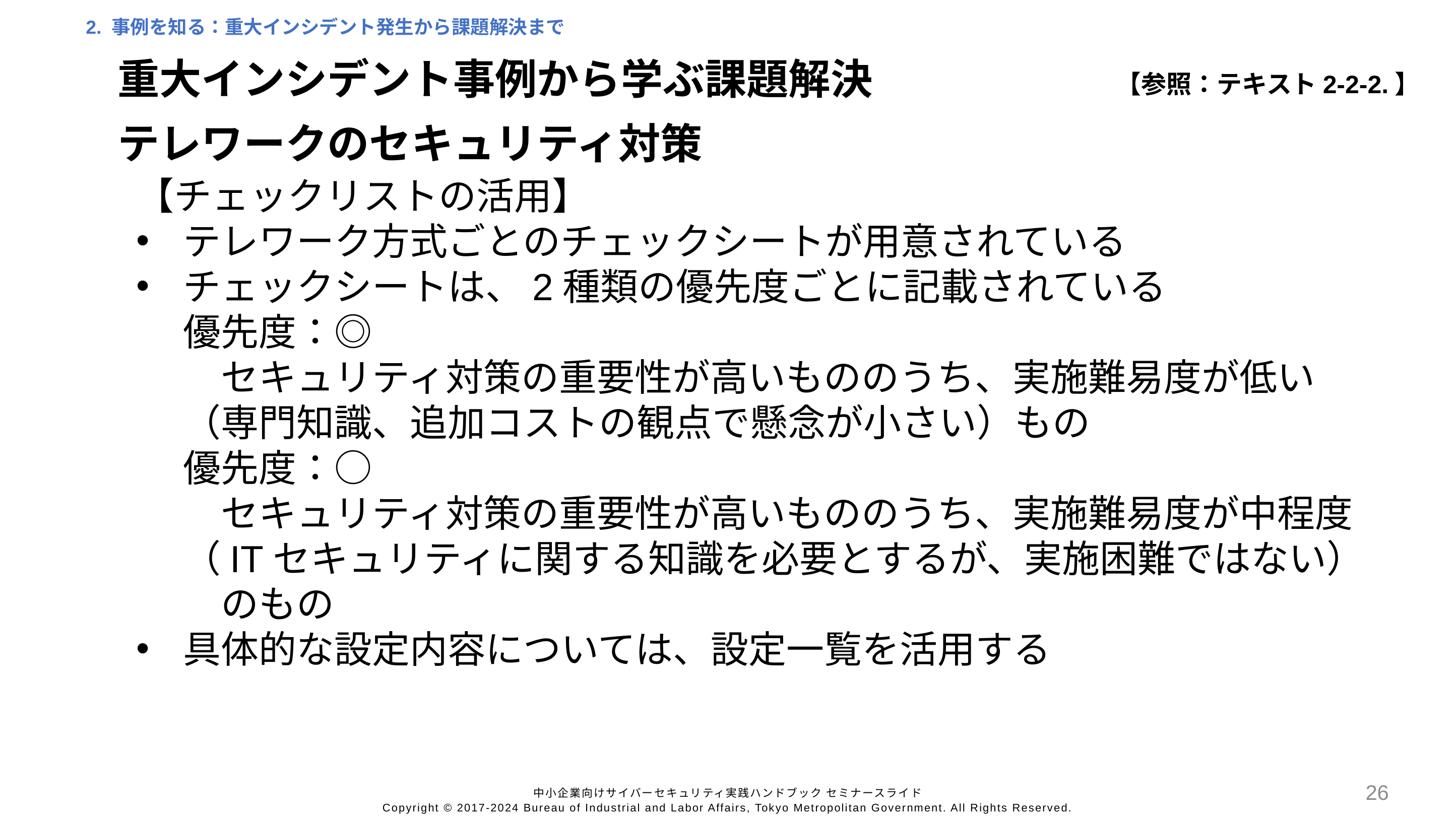

2. 事例を知る：重大インシデント発生から課題解決まで
重大インシデント事例から学ぶ課題解決
【参照：テキスト2-2-2.】
テレワークのセキュリティ対策
【チェックリストの活用】
テレワーク方式ごとのチェックシートが用意されている
チェックシートは、2種類の優先度ごとに記載されている
優先度：◎
　セキュリティ対策の重要性が高いもののうち、実施難易度が低い
（専門知識、追加コストの観点で懸念が小さい）もの
優先度：○
　セキュリティ対策の重要性が高いもののうち、実施難易度が中程度
（ITセキュリティに関する知識を必要とするが、実施困難ではない）
　のもの
具体的な設定内容については、設定一覧を活用する

26